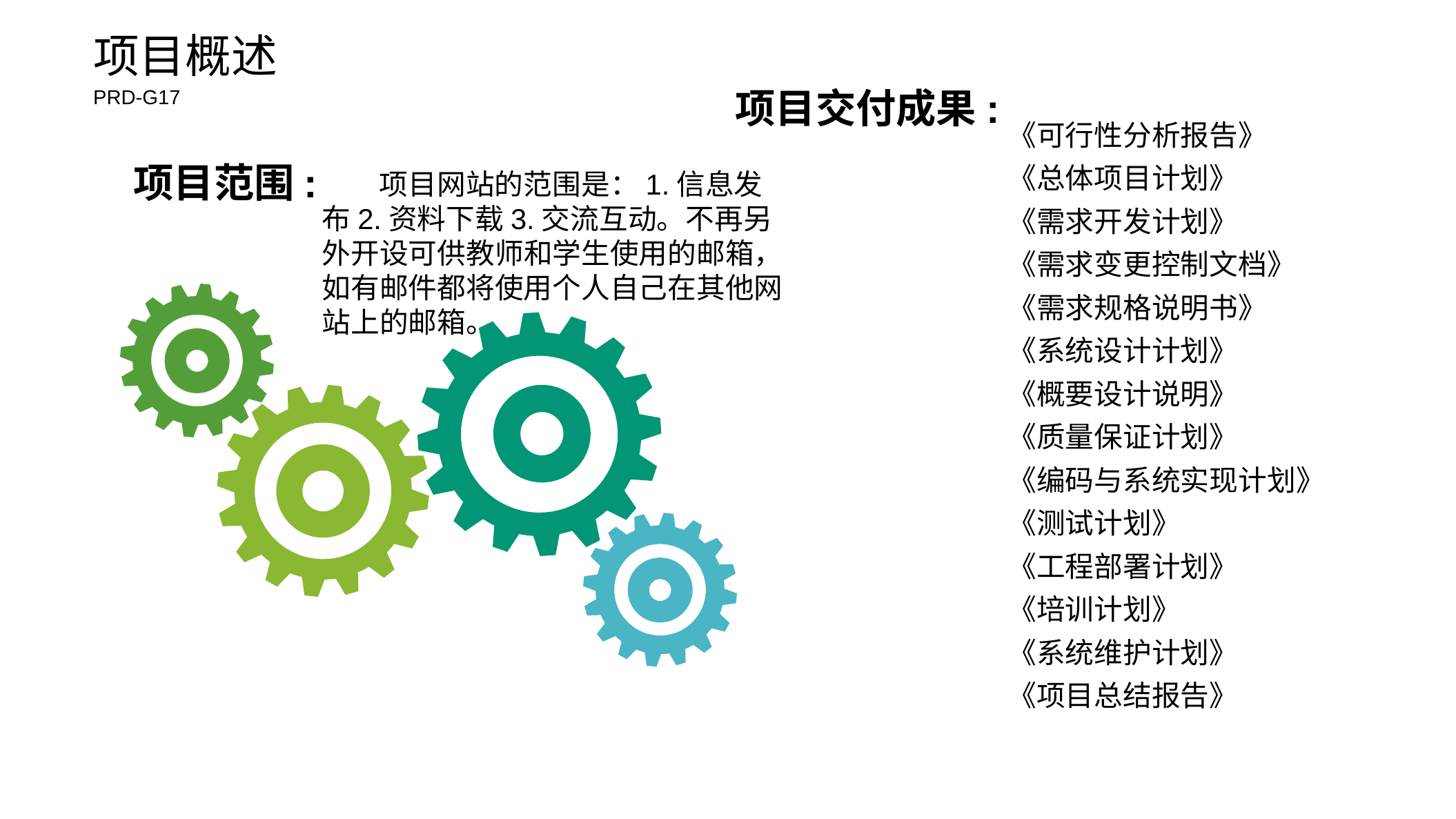

项目概述
PRD-G17
项目交付成果:
《可行性分析报告》
《总体项目计划》
《需求开发计划》
《需求变更控制文档》
《需求规格说明书》
《系统设计计划》
《概要设计说明》
《质量保证计划》
《编码与系统实现计划》
《测试计划》
《工程部署计划》
《培训计划》
《系统维护计划》
《项目总结报告》
项目范围:
项目网站的范围是：1.信息发布2.资料下载3.交流互动。不再另外开设可供教师和学生使用的邮箱，如有邮件都将使用个人自己在其他网站上的邮箱。